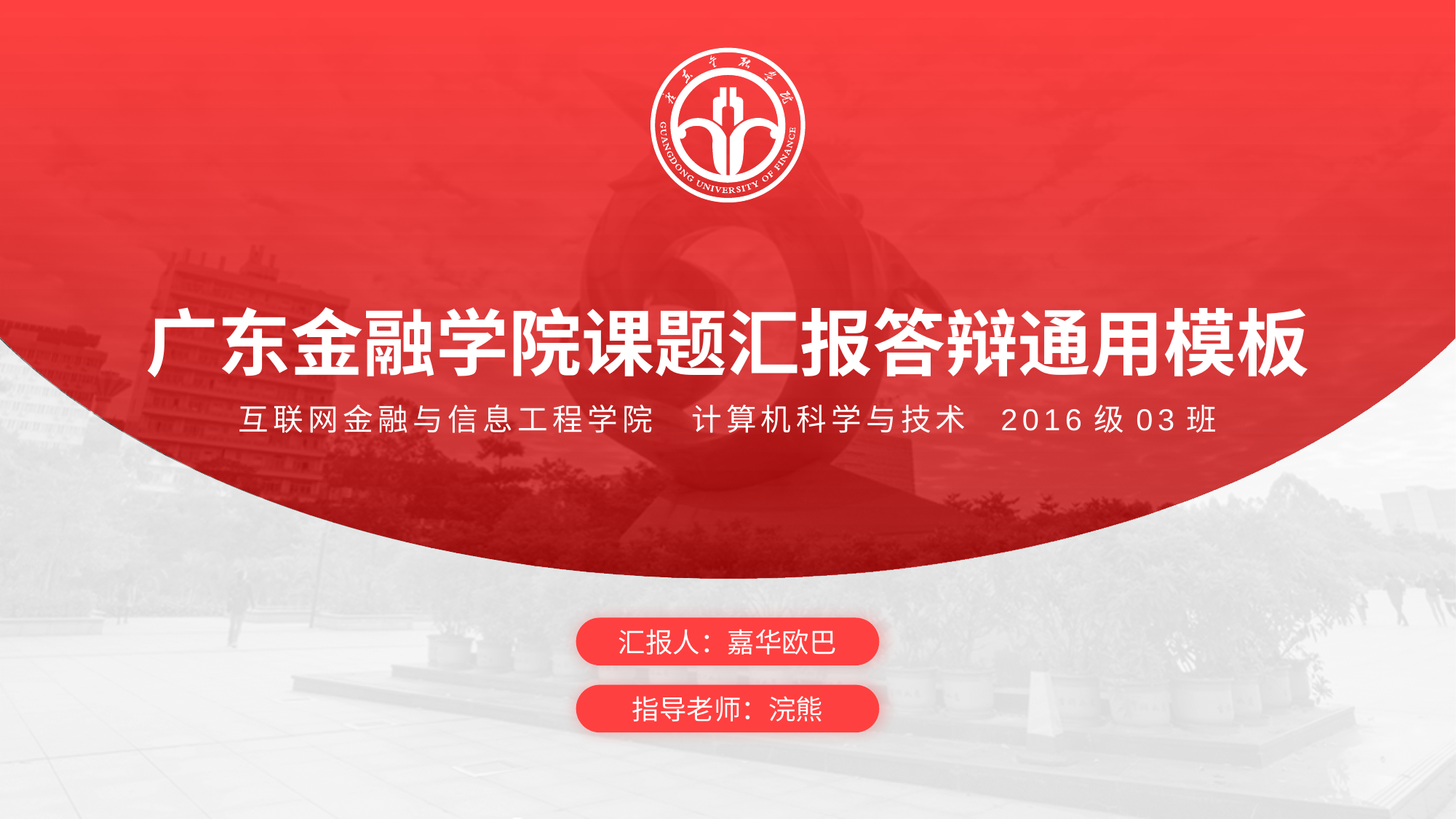

广东金融学院课题汇报答辩通用模板
互联网金融与信息工程学院   计算机科学与技术  2016级03班
汇报人：嘉华欧巴
指导老师：浣熊